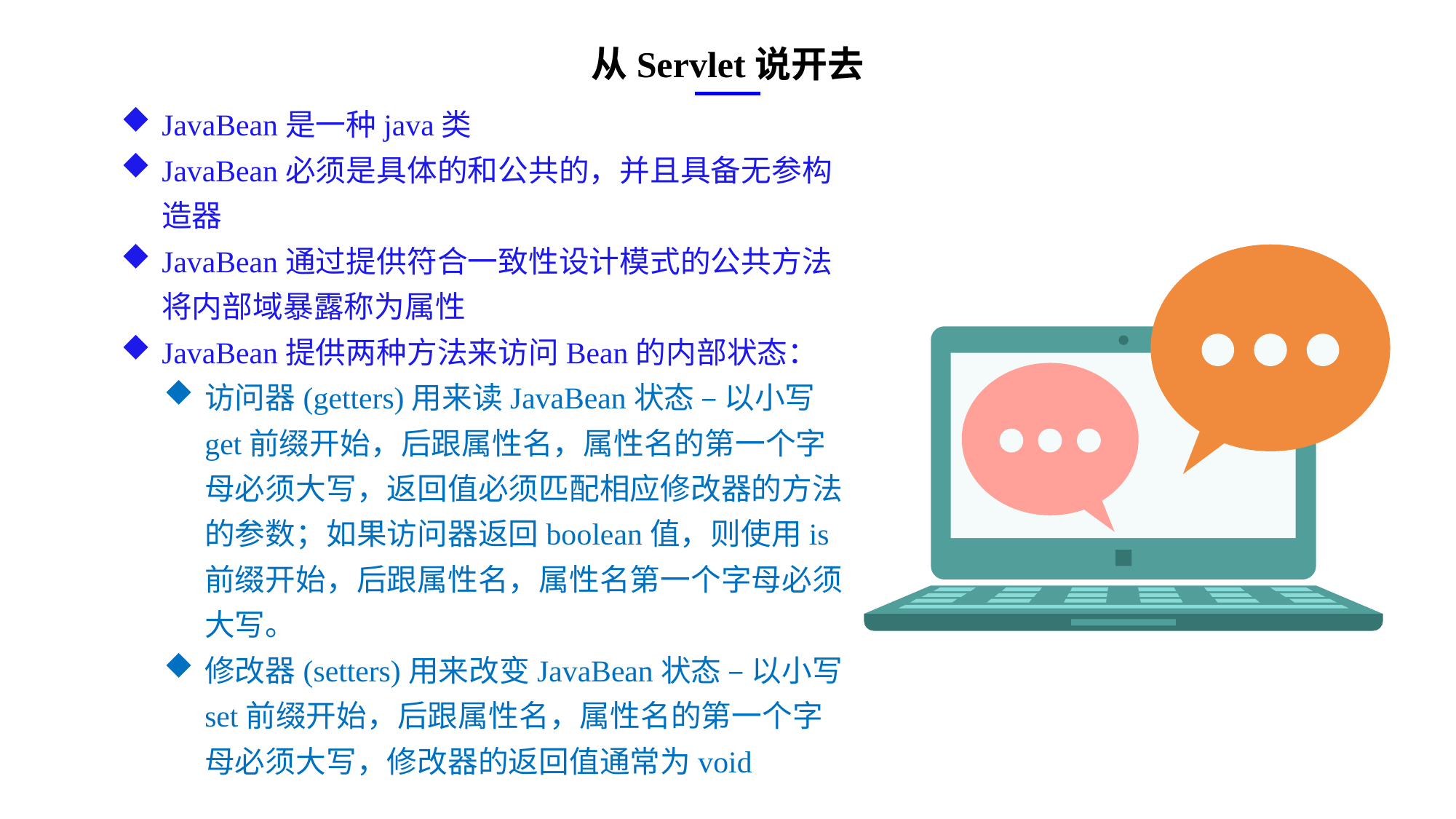

从Servlet说开去
JavaBean是一种java类
JavaBean必须是具体的和公共的，并且具备无参构造器
JavaBean通过提供符合一致性设计模式的公共方法将内部域暴露称为属性
JavaBean提供两种方法来访问Bean的内部状态：
访问器(getters)用来读JavaBean状态 – 以小写get前缀开始，后跟属性名，属性名的第一个字母必须大写，返回值必须匹配相应修改器的方法的参数；如果访问器返回boolean值，则使用is前缀开始，后跟属性名，属性名第一个字母必须大写。
修改器(setters)用来改变JavaBean状态 – 以小写set前缀开始，后跟属性名，属性名的第一个字母必须大写，修改器的返回值通常为void
e7d195523061f1c0ae0eb3eed39d2bcef4622b2499a05fe6567B54A876BEB457BD1EB8EBE9915191D1FA2E860D28D251AB291D9CBBDD28D4BD16020FD75D8281481517FC21E86E4C931520AFA1087E92E357E3DB373CA326F6F926B1A67F681E99E875FFD293B2C32B3919AE4D43F9436862A7DD54F9346DF3662D8AB7319030EF75D53FF682DE13